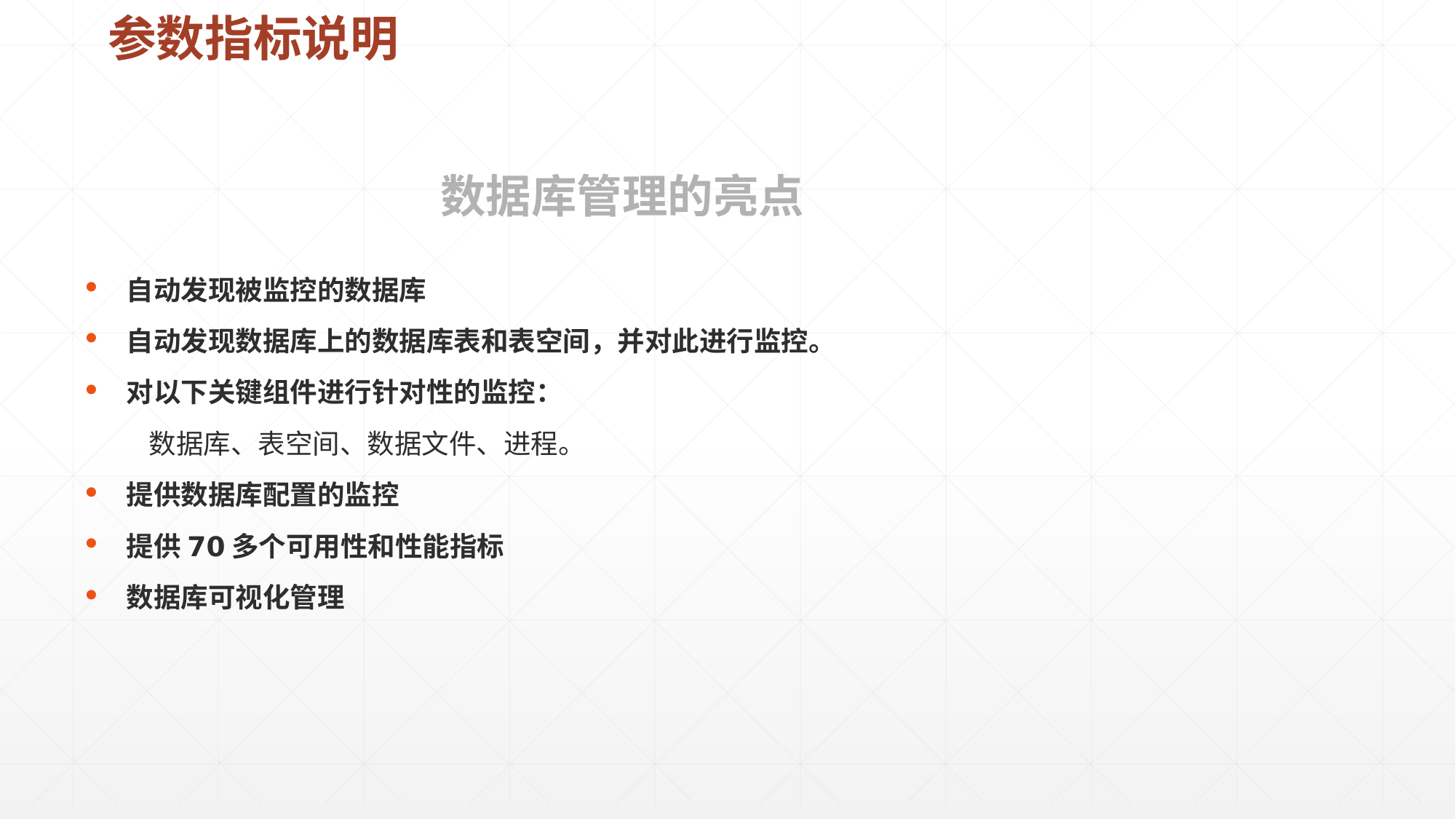

# 参数指标说明
数据库管理的亮点
自动发现被监控的数据库
自动发现数据库上的数据库表和表空间，并对此进行监控。
对以下关键组件进行针对性的监控：
数据库、表空间、数据文件、进程。
提供数据库配置的监控
提供70多个可用性和性能指标
数据库可视化管理